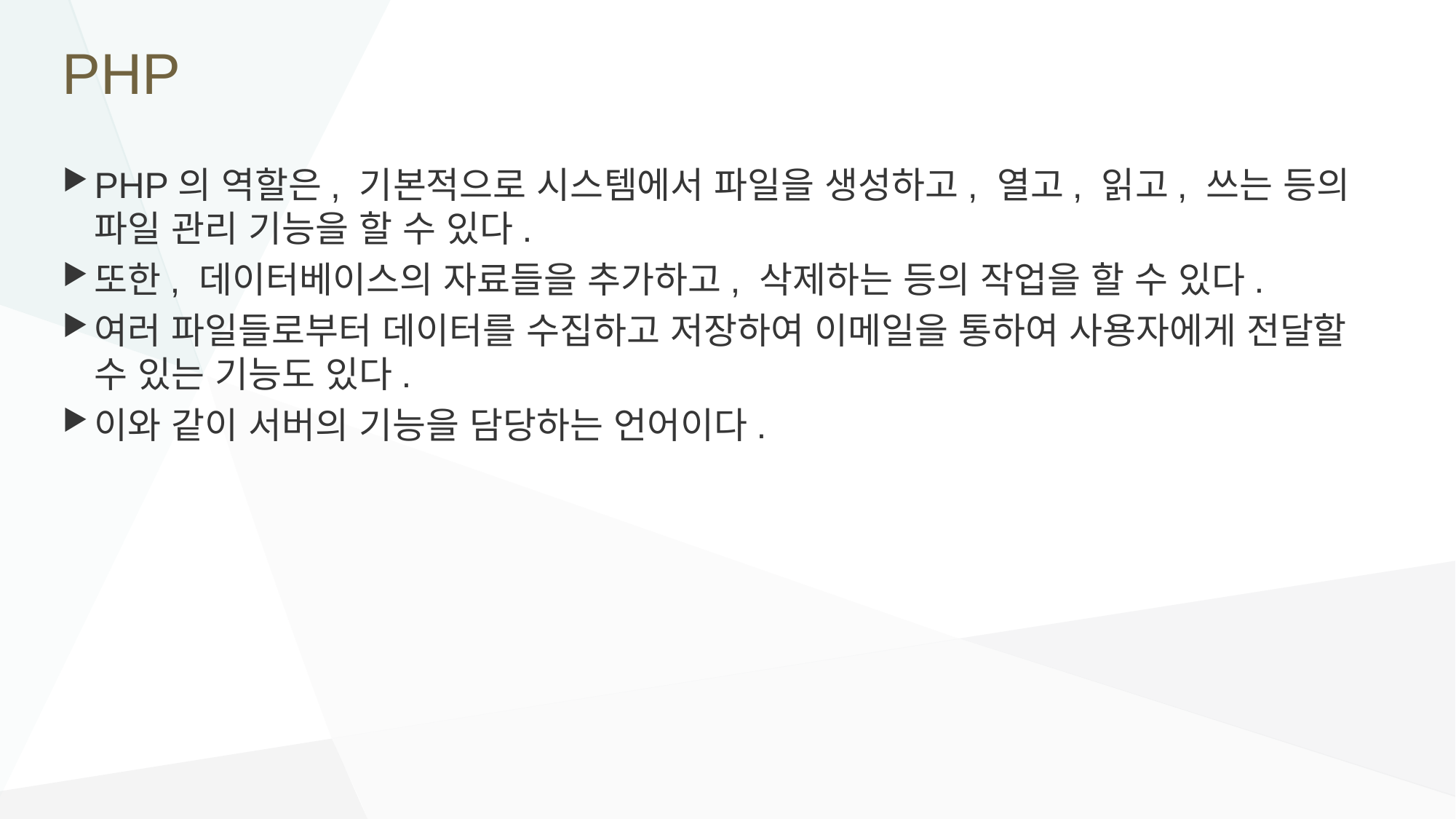

# PHP
PHP의 역할은, 기본적으로 시스템에서 파일을 생성하고, 열고, 읽고, 쓰는 등의 파일 관리 기능을 할 수 있다.
또한, 데이터베이스의 자료들을 추가하고, 삭제하는 등의 작업을 할 수 있다.
여러 파일들로부터 데이터를 수집하고 저장하여 이메일을 통하여 사용자에게 전달할 수 있는 기능도 있다.
이와 같이 서버의 기능을 담당하는 언어이다.